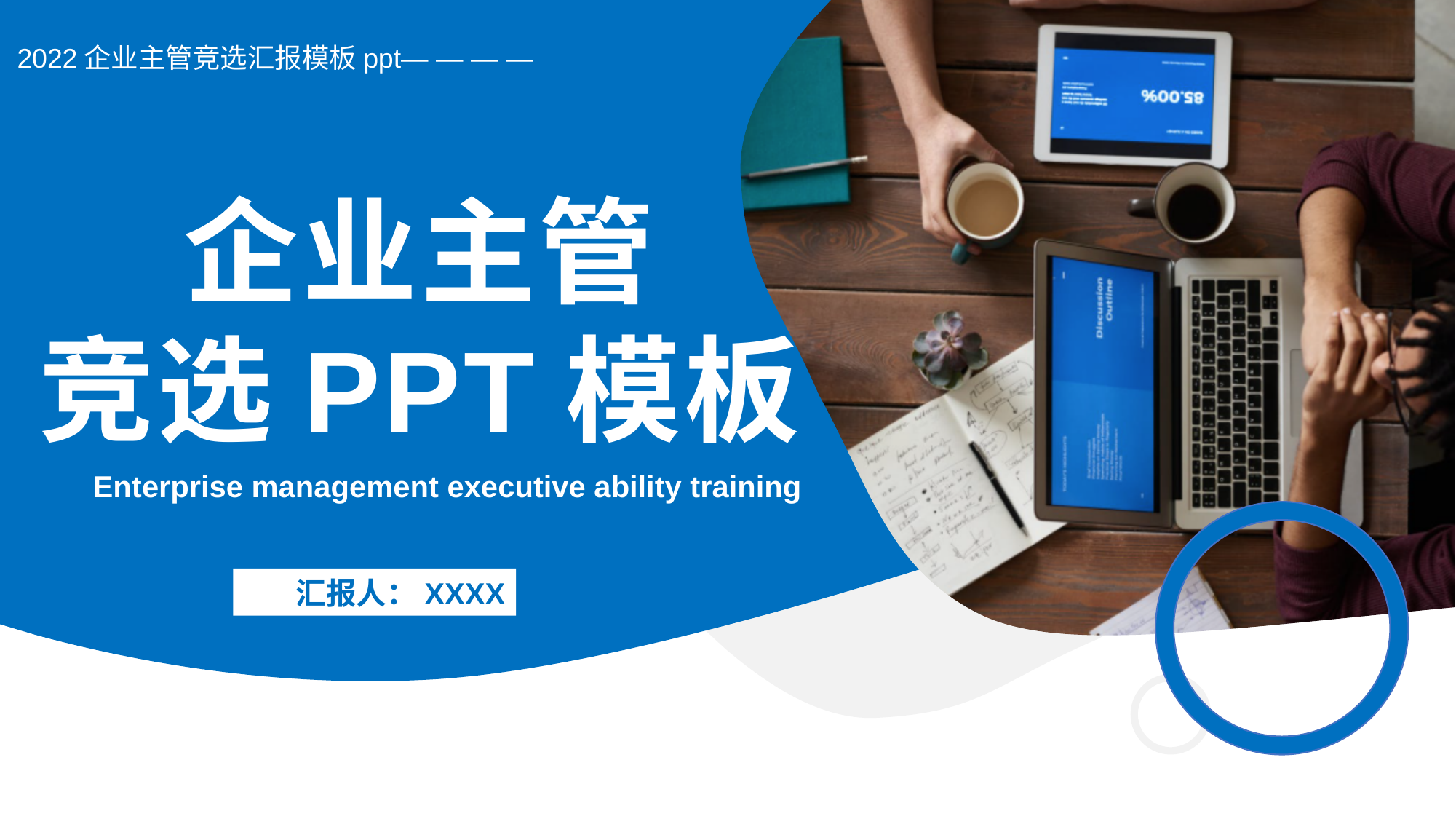

2022企业主管竞选汇报模板ppt— — — —

企业主管
竞选PPT模板
Enterprise management executive ability training

汇报人：XXXX